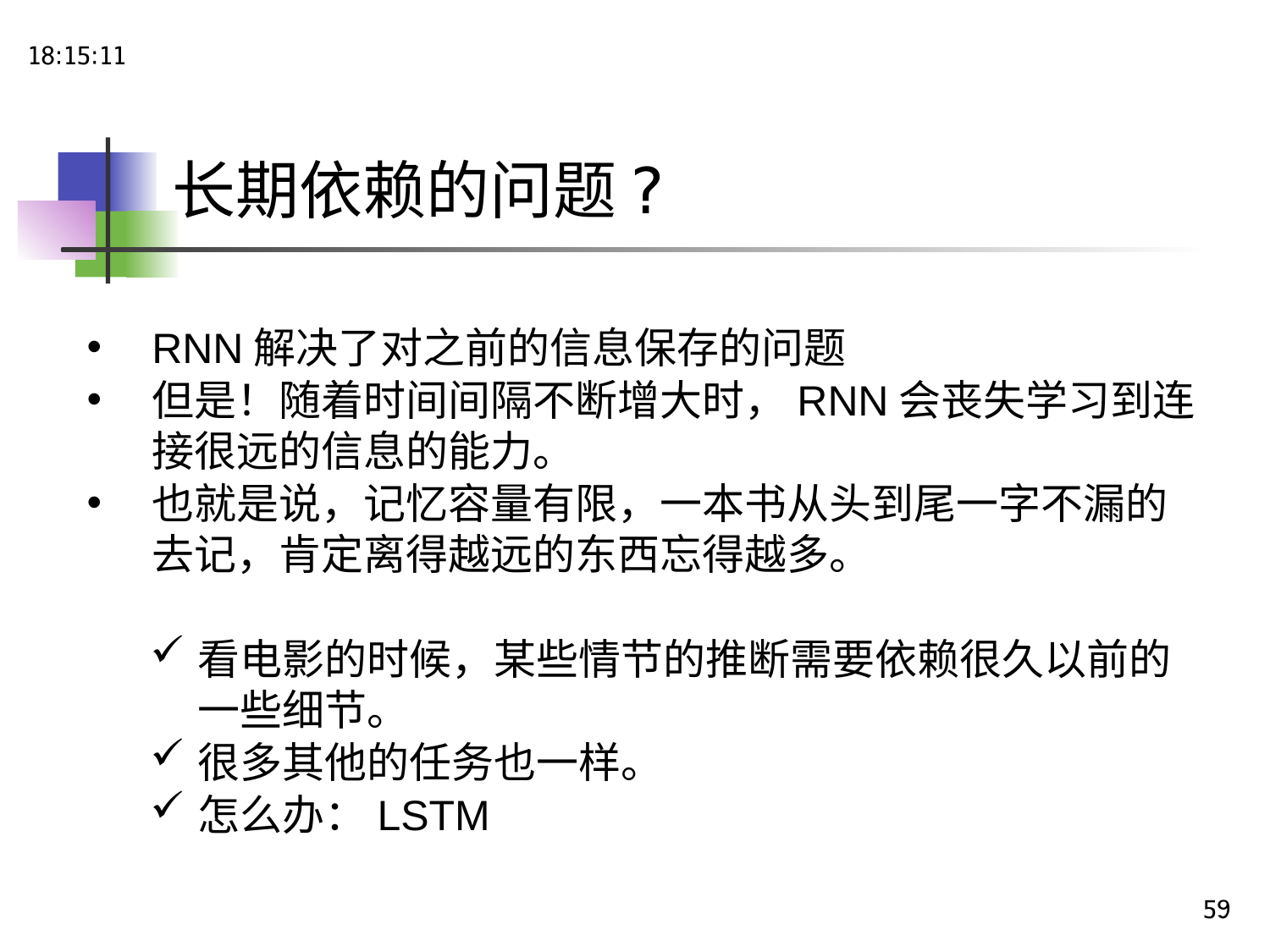

18:15:11
# 长期依赖的问题?
RNN解决了对之前的信息保存的问题
但是！随着时间间隔不断增大时，RNN会丧失学习到连接很远的信息的能力。
也就是说，记忆容量有限，一本书从头到尾一字不漏的去记，肯定离得越远的东西忘得越多。

看电影的时候，某些情节的推断需要依赖很久以前的一些细节。
很多其他的任务也一样。
怎么办：LSTM

59